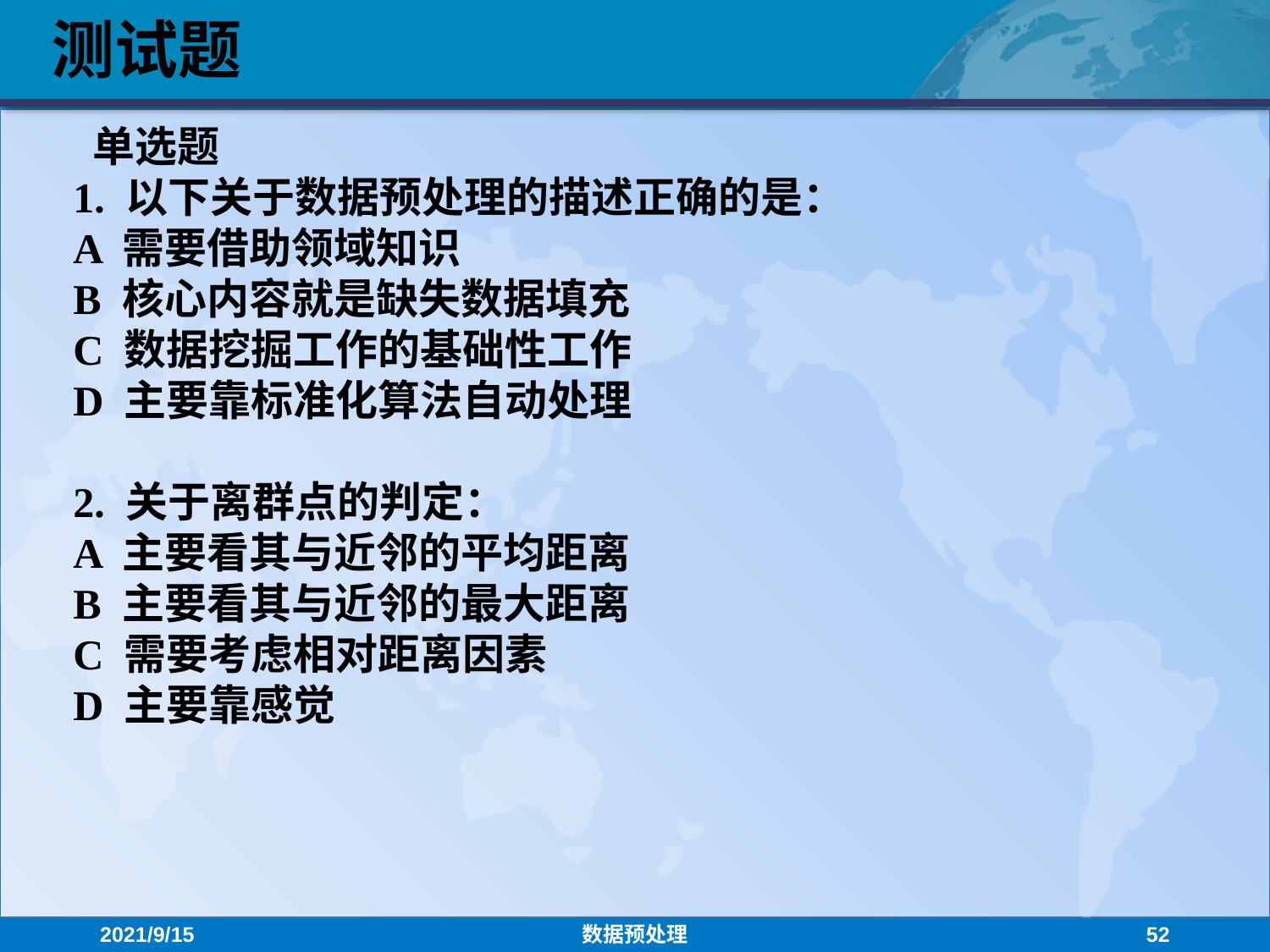

测试题
 单选题
1. 以下关于数据预处理的描述正确的是：
A 需要借助领域知识
B 核心内容就是缺失数据填充
C 数据挖掘工作的基础性工作
D 主要靠标准化算法自动处理

2. 关于离群点的判定：
A 主要看其与近邻的平均距离
B 主要看其与近邻的最大距离
C 需要考虑相对距离因素
D 主要靠感觉
2021/9/15
数据预处理
52